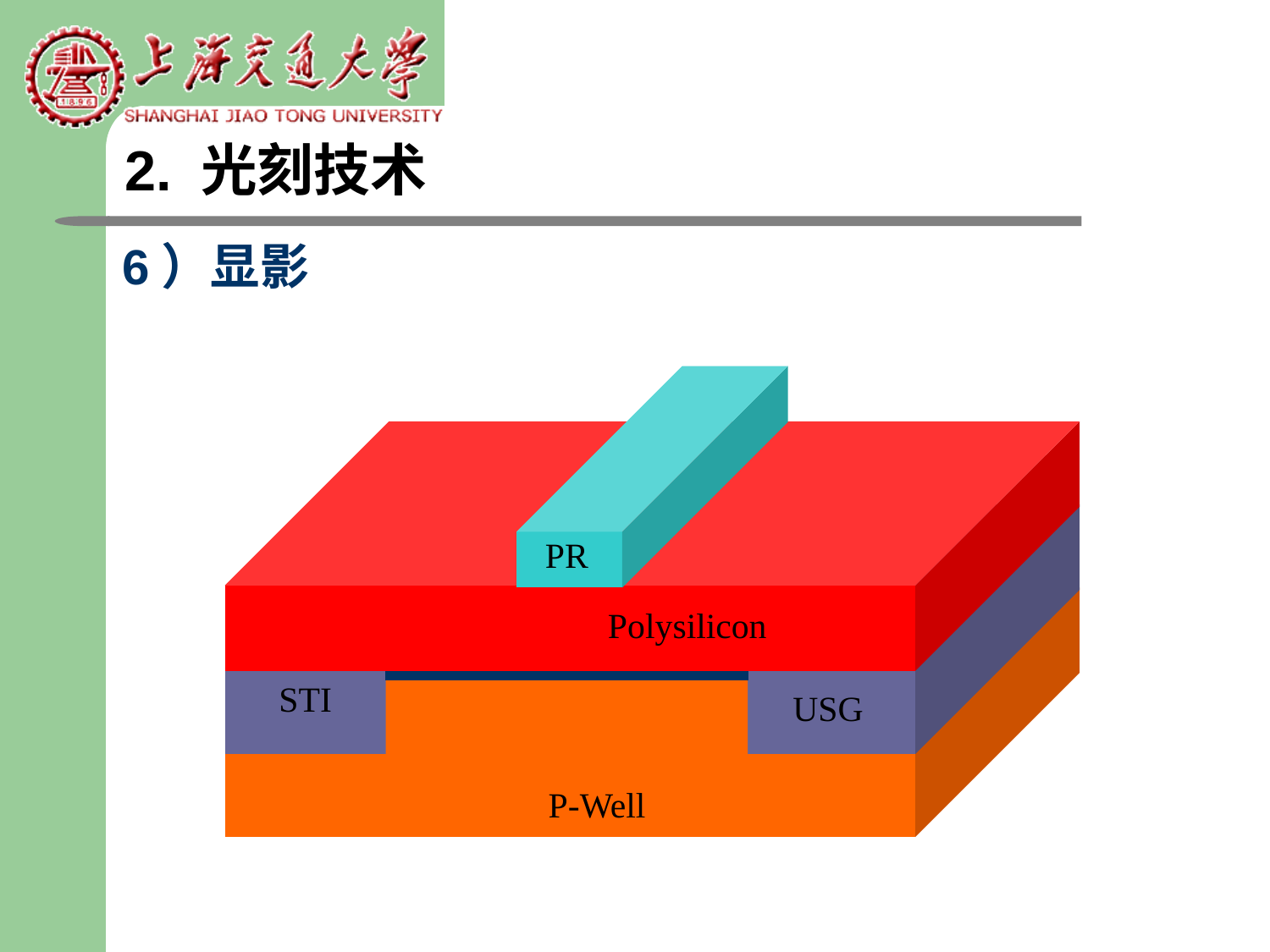

2. 光刻技术
6）显影

PR

Polysilicon
STI

USG
P-Well